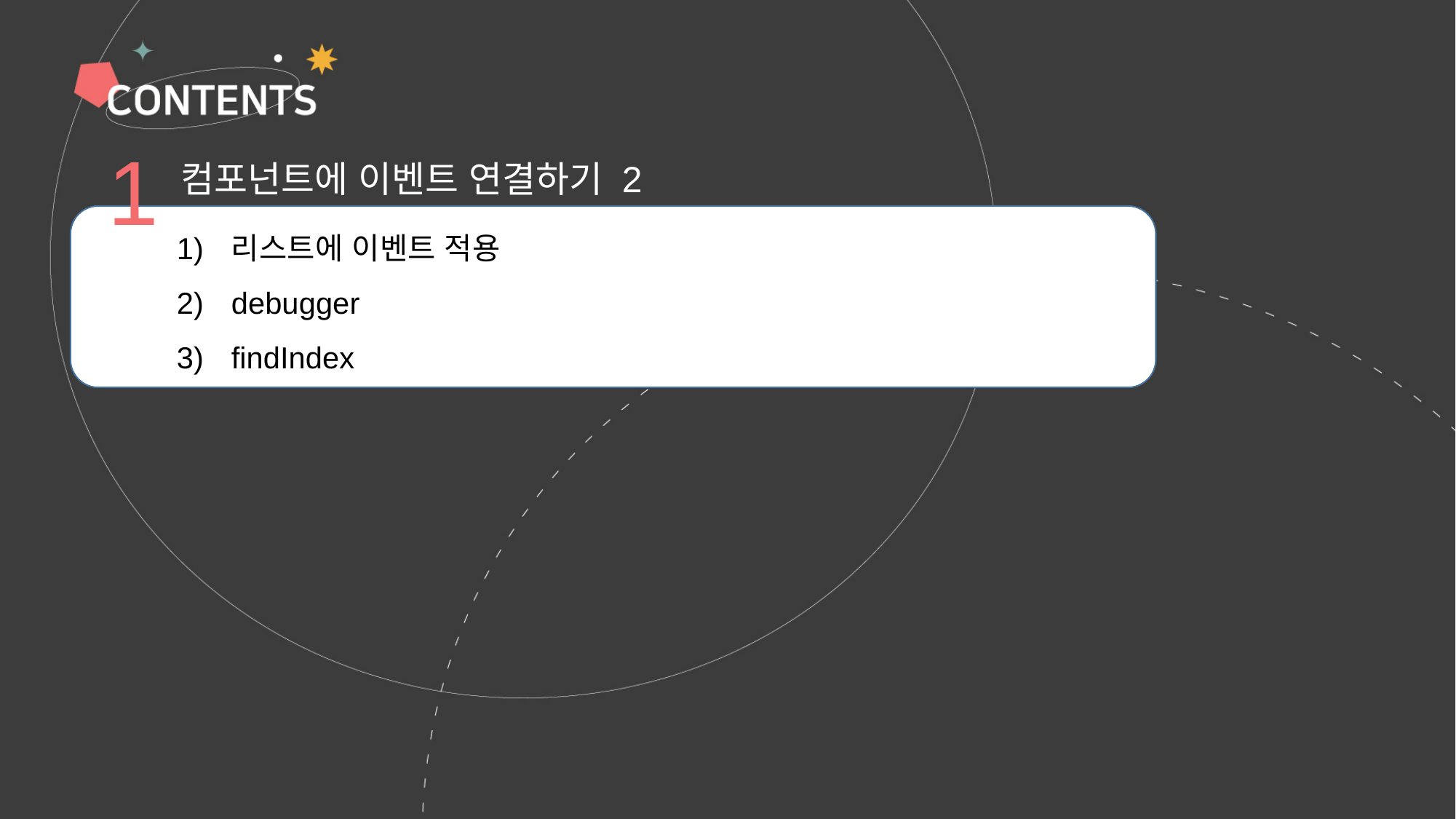

1
컴포넌트에 이벤트 연결하기 2
리스트에 이벤트 적용
debugger
findIndex